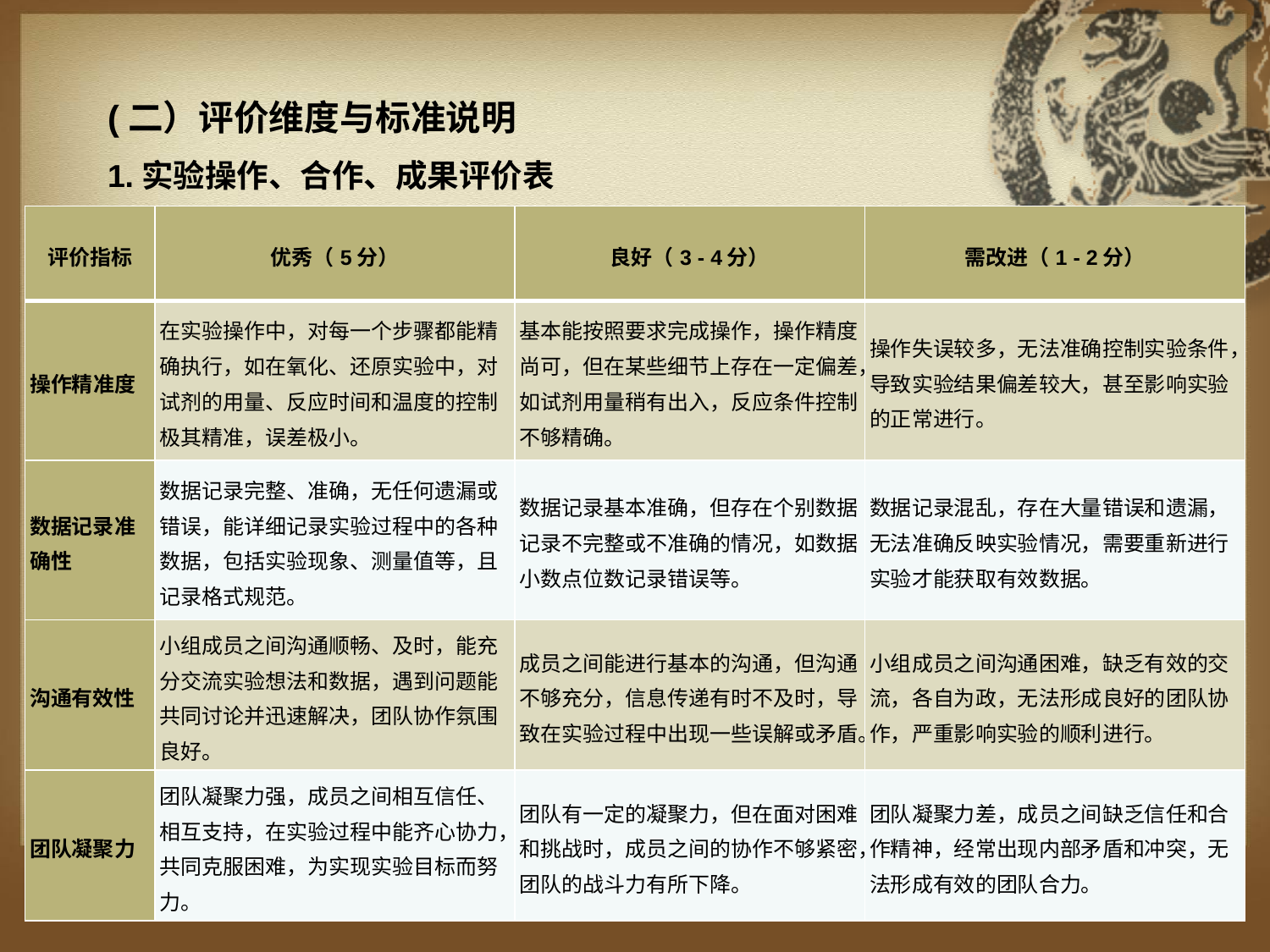

(二）评价维度与标准说明
1.实验操作、合作、成果评价表

| 评价指标 | 优秀（5分） | 良好（3 - 4分） | 需改进（1 - 2分） |
| --- | --- | --- | --- |
| 操作精准度 | 在实验操作中，对每一个步骤都能精确执行，如在氧化、还原实验中，对试剂的用量、反应时间和温度的控制极其精准，误差极小。 | 基本能按照要求完成操作，操作精度尚可，但在某些细节上存在一定偏差，如试剂用量稍有出入，反应条件控制不够精确。 | 操作失误较多，无法准确控制实验条件，导致实验结果偏差较大，甚至影响实验的正常进行。 |
| 数据记录准确性 | 数据记录完整、准确，无任何遗漏或错误，能详细记录实验过程中的各种数据，包括实验现象、测量值等，且记录格式规范。 | 数据记录基本准确，但存在个别数据记录不完整或不准确的情况，如数据小数点位数记录错误等。 | 数据记录混乱，存在大量错误和遗漏，无法准确反映实验情况，需要重新进行实验才能获取有效数据。 |
| 沟通有效性 | 小组成员之间沟通顺畅、及时，能充分交流实验想法和数据，遇到问题能共同讨论并迅速解决，团队协作氛围良好。 | 成员之间能进行基本的沟通，但沟通不够充分，信息传递有时不及时，导致在实验过程中出现一些误解或矛盾。 | 小组成员之间沟通困难，缺乏有效的交流，各自为政，无法形成良好的团队协作，严重影响实验的顺利进行。 |
| 团队凝聚力 | 团队凝聚力强，成员之间相互信任、相互支持，在实验过程中能齐心协力，共同克服困难，为实现实验目标而努力。 | 团队有一定的凝聚力，但在面对困难和挑战时，成员之间的协作不够紧密，团队的战斗力有所下降。 | 团队凝聚力差，成员之间缺乏信任和合作精神，经常出现内部矛盾和冲突，无法形成有效的团队合力。 |